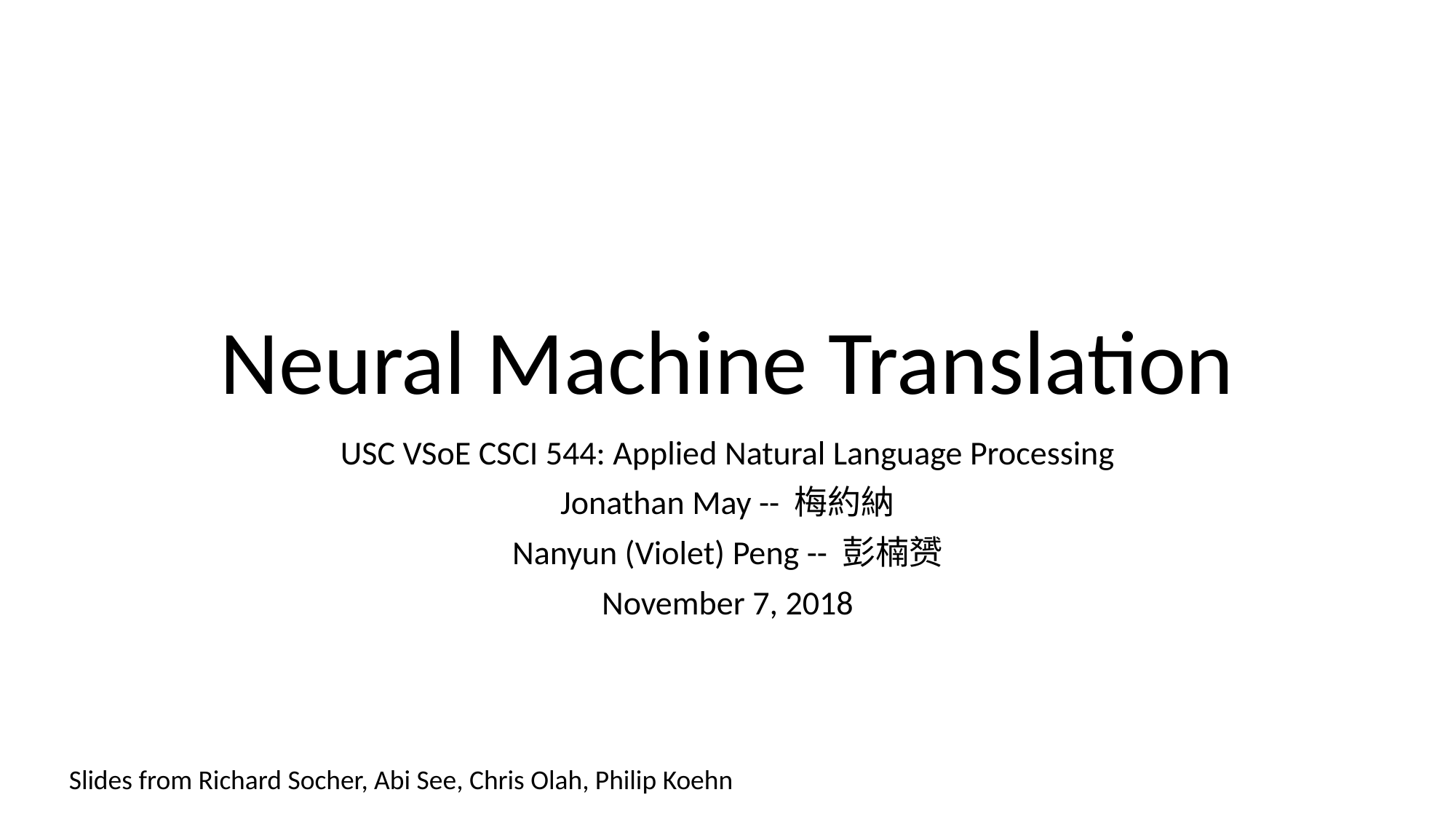

# Neural Machine Translation
USC VSoE CSCI 544: Applied Natural Language Processing
Jonathan May -- 梅約納
Nanyun (Violet) Peng -- 彭楠赟
November 7, 2018

Slides from Richard Socher, Abi See, Chris Olah, Philip Koehn